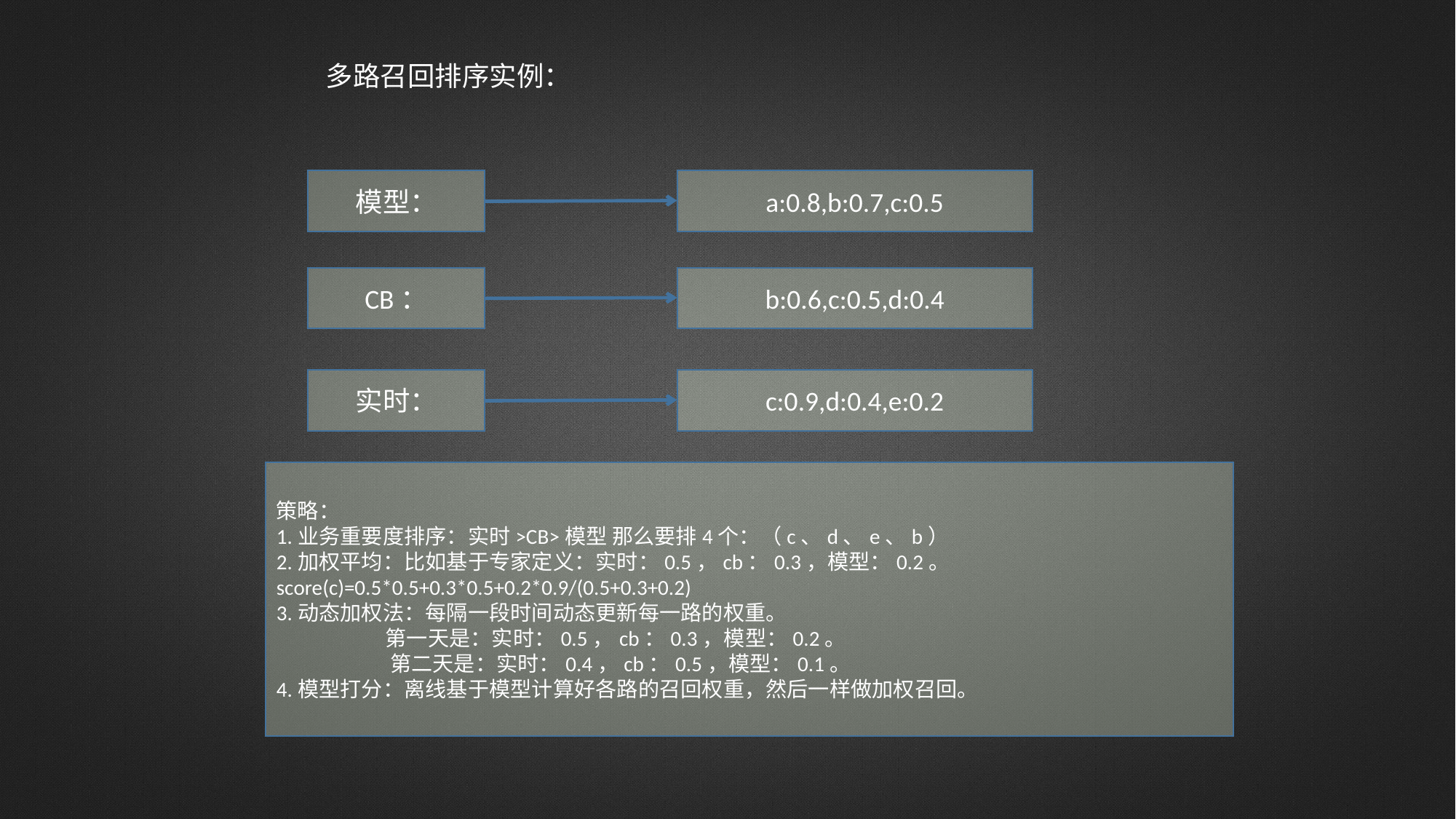

多路召回排序实例：
模型：
a:0.8,b:0.7,c:0.5
CB：
b:0.6,c:0.5,d:0.4
实时：
c:0.9,d:0.4,e:0.2
策略：
1.业务重要度排序：实时>CB>模型 那么要排4个：（c、d、e、b）
2.加权平均：比如基于专家定义：实时：0.5，cb：0.3，模型：0.2。 score(c)=0.5*0.5+0.3*0.5+0.2*0.9/(0.5+0.3+0.2)
3.动态加权法：每隔一段时间动态更新每一路的权重。
	第一天是：实时：0.5，cb：0.3，模型：0.2。
                       第二天是：实时：0.4，cb：0.5，模型：0.1。
4.模型打分：离线基于模型计算好各路的召回权重，然后一样做加权召回。